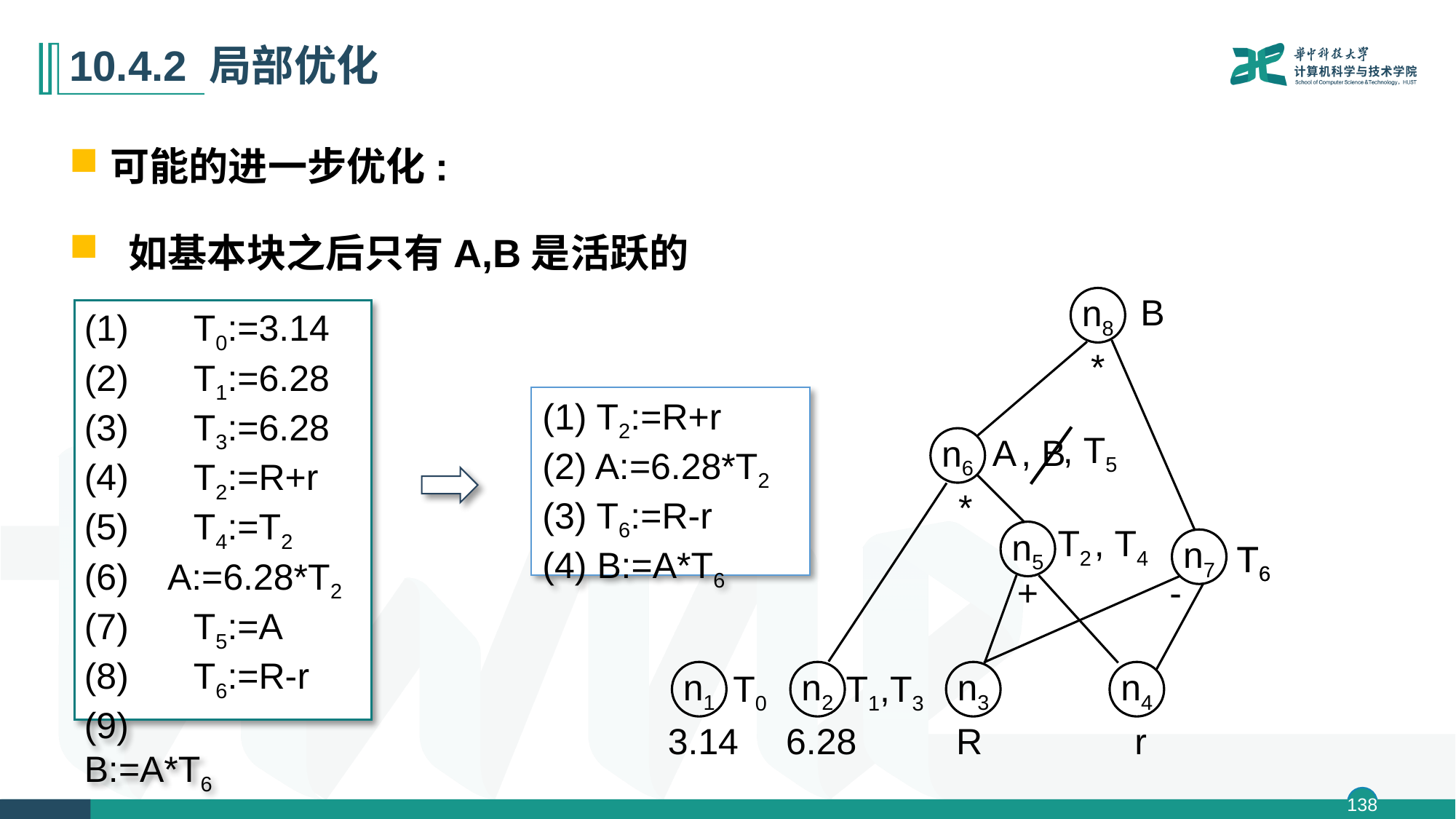

# 10.4.2 局部优化
可能的进一步优化:
 如基本块之后只有A,B是活跃的
n8
B

*
n6

A
, B
, T5

*
n5
T2
, T4
n7
T6
T6

+
-

n1
n2
n3
n4
T0
T1
,T3
3.14
6.28
R
r
(1) 	T0:=3.14
(2) 	T1:=6.28
(3) 	T3:=6.28
(4) 	T2:=R+r
(5) 	T4:=T2
(6)    A:=6.28*T2
(7) 	T5:=A
(8) 	T6:=R-r
(9)		B:=A*T6
(1) T2:=R+r
(2) A:=6.28*T2
(3) T6:=R-r
(4) B:=A*T6